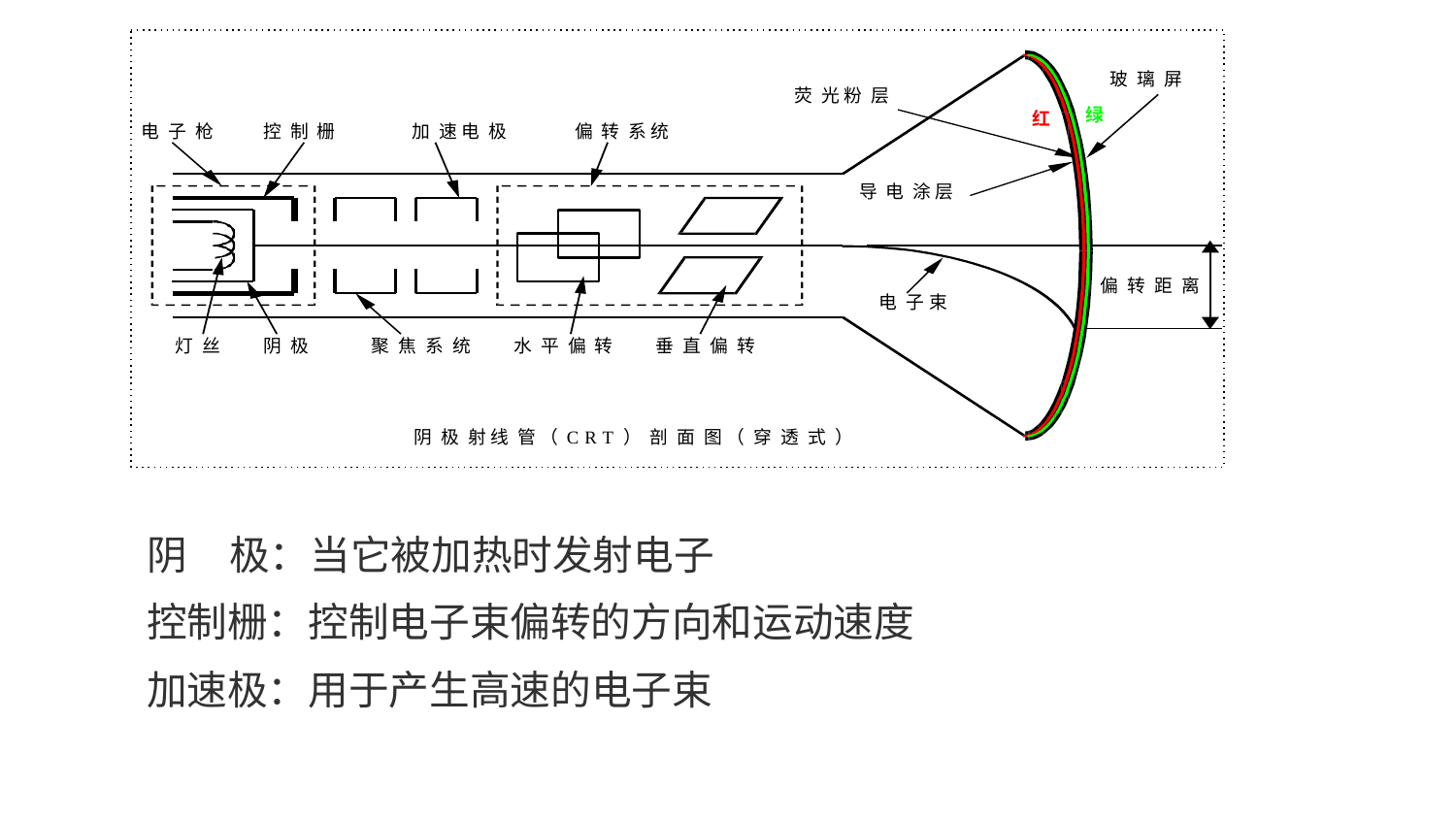

玻璃屏
荧光 粉层

绿
红

电子枪
控制栅
加速 电极
偏转系 统

导电涂 层

偏转距离

电子 束

聚焦系统
灯丝
阴极
水平偏转
垂直偏转
阴极射 线管 （ C R T ）剖面图 （穿透式）
阴	极：当它被加热时发射电子
控制栅：控制电子束偏转的方向和运动速度 加速极：用于产生高速的电子束